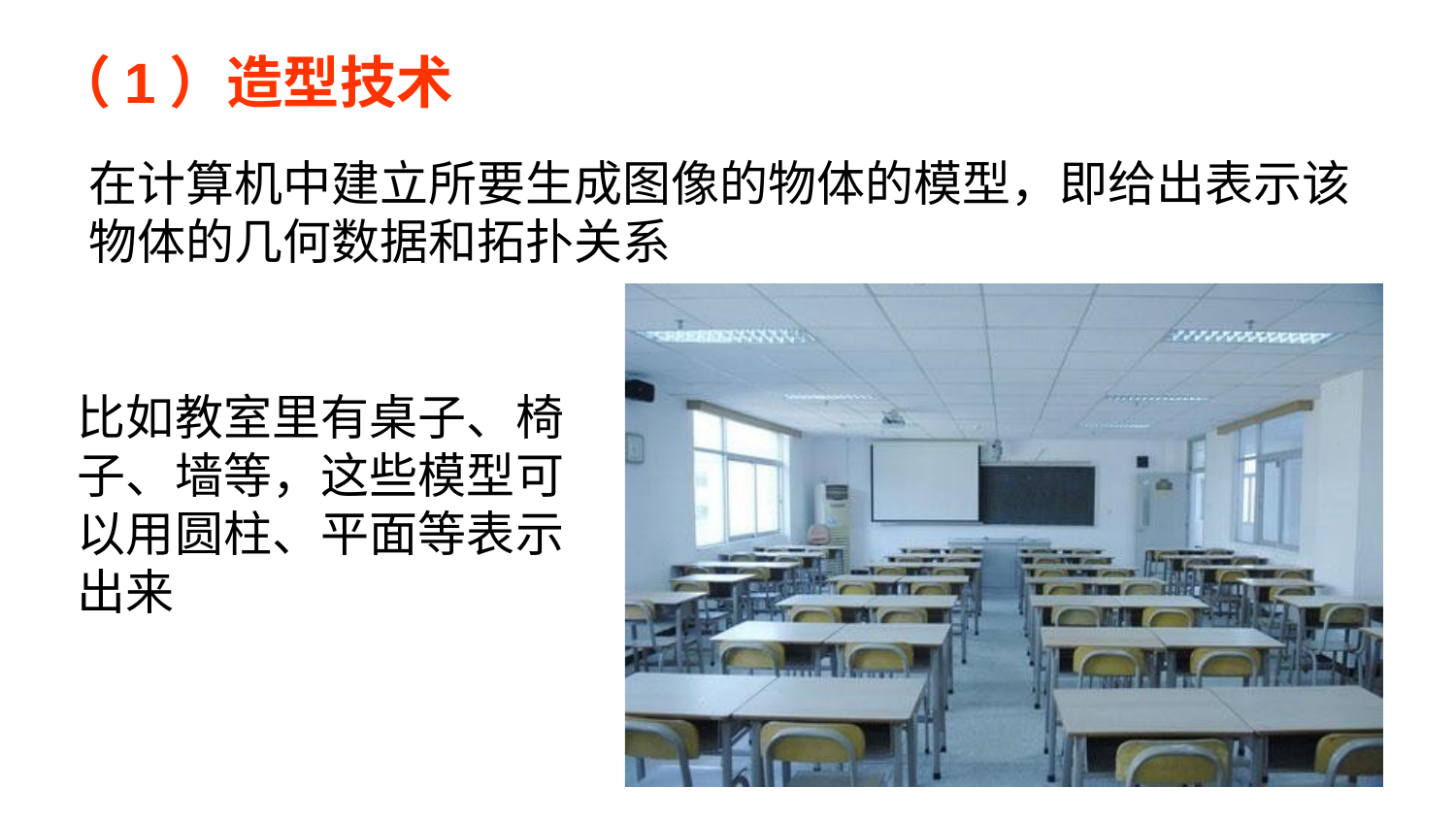

（1）造型技术
在计算机中建立所要生成图像的物体的模型，即给出表示该 物体的几何数据和拓扑关系

比如教室里有桌子、椅子、墙等，这些模型可以用圆柱、平面等表示出来